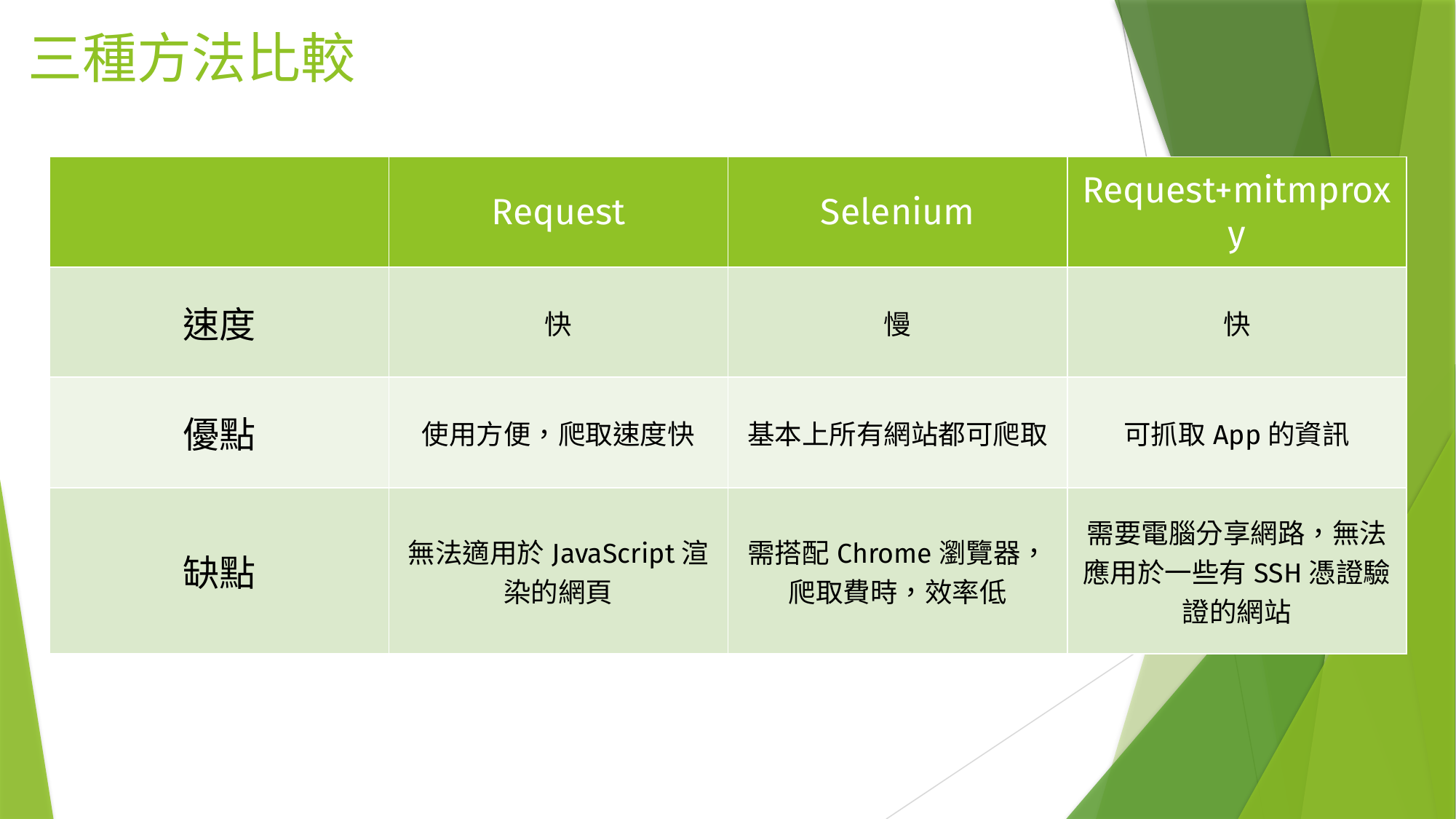

# 三種方法比較
|  | Request | Selenium | Request+mitmproxy |
| --- | --- | --- | --- |
| 速度 | 快 | 慢 | 快 |
| 優點 | 使用方便，爬取速度快 | 基本上所有網站都可爬取 | 可抓取App的資訊 |
| 缺點 | 無法適用於JavaScript渲染的網頁 | 需搭配Chrome瀏覽器，爬取費時，效率低 | 需要電腦分享網路，無法應用於一些有SSH憑證驗證的網站 |